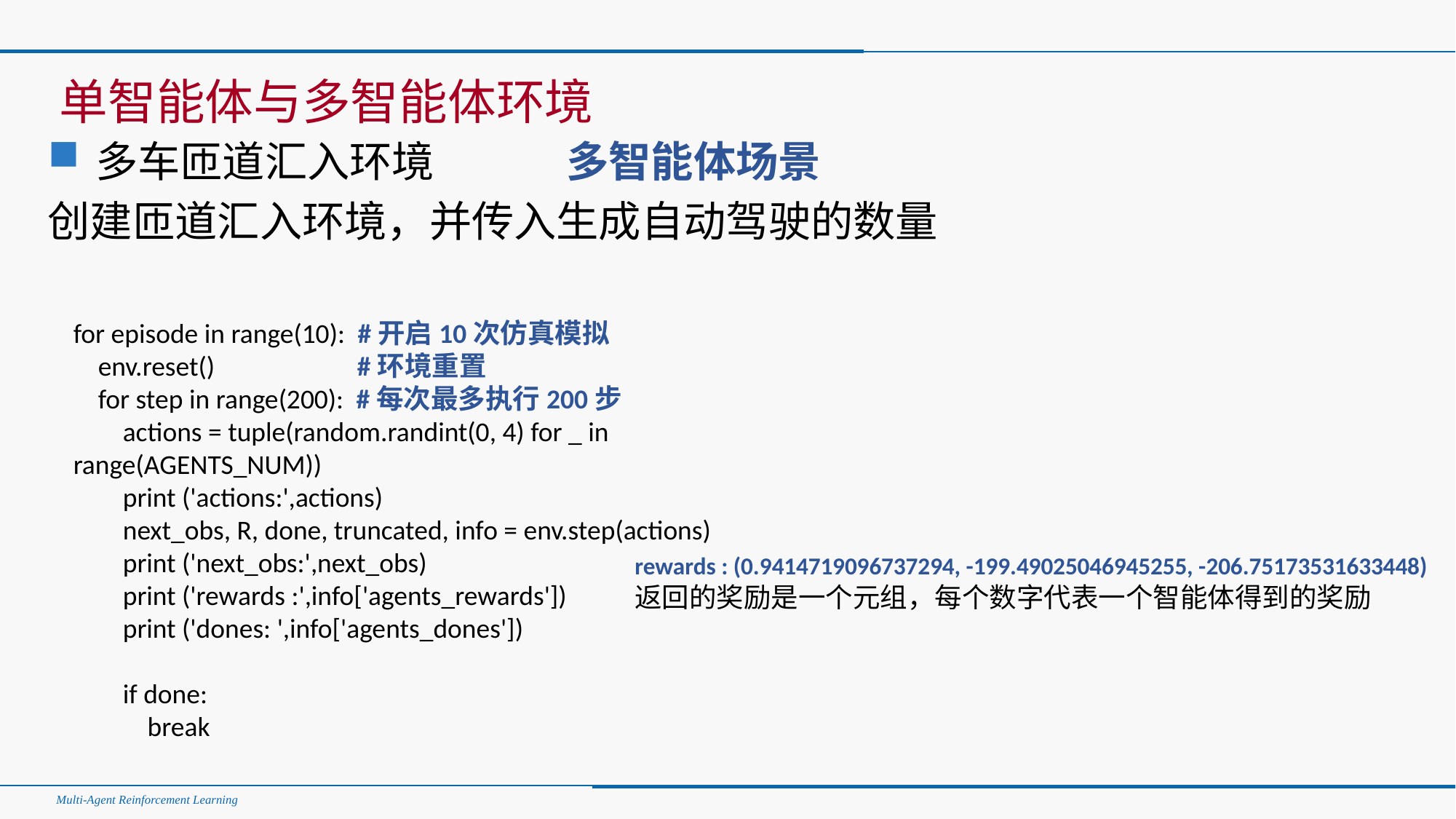

#
单智能体与多智能体环境
多车匝道汇入环境
创建匝道汇入环境，并传入生成自动驾驶的数量
多智能体场景
for episode in range(10):  #开启10次仿真模拟
    env.reset()                       #环境重置
    for step in range(200):  #每次最多执行200步
        actions = tuple(random.randint(0, 4) for _ in range(AGENTS_NUM))
        print ('actions:',actions)
        next_obs, R, done, truncated, info = env.step(actions)
        print ('next_obs:',next_obs)
        print ('rewards :',info['agents_rewards'])
        print ('dones: ',info['agents_dones'])

        if done:
            break
rewards : (0.9414719096737294, -199.49025046945255, -206.75173531633448)
返回的奖励是一个元组，每个数字代表一个智能体得到的奖励
20